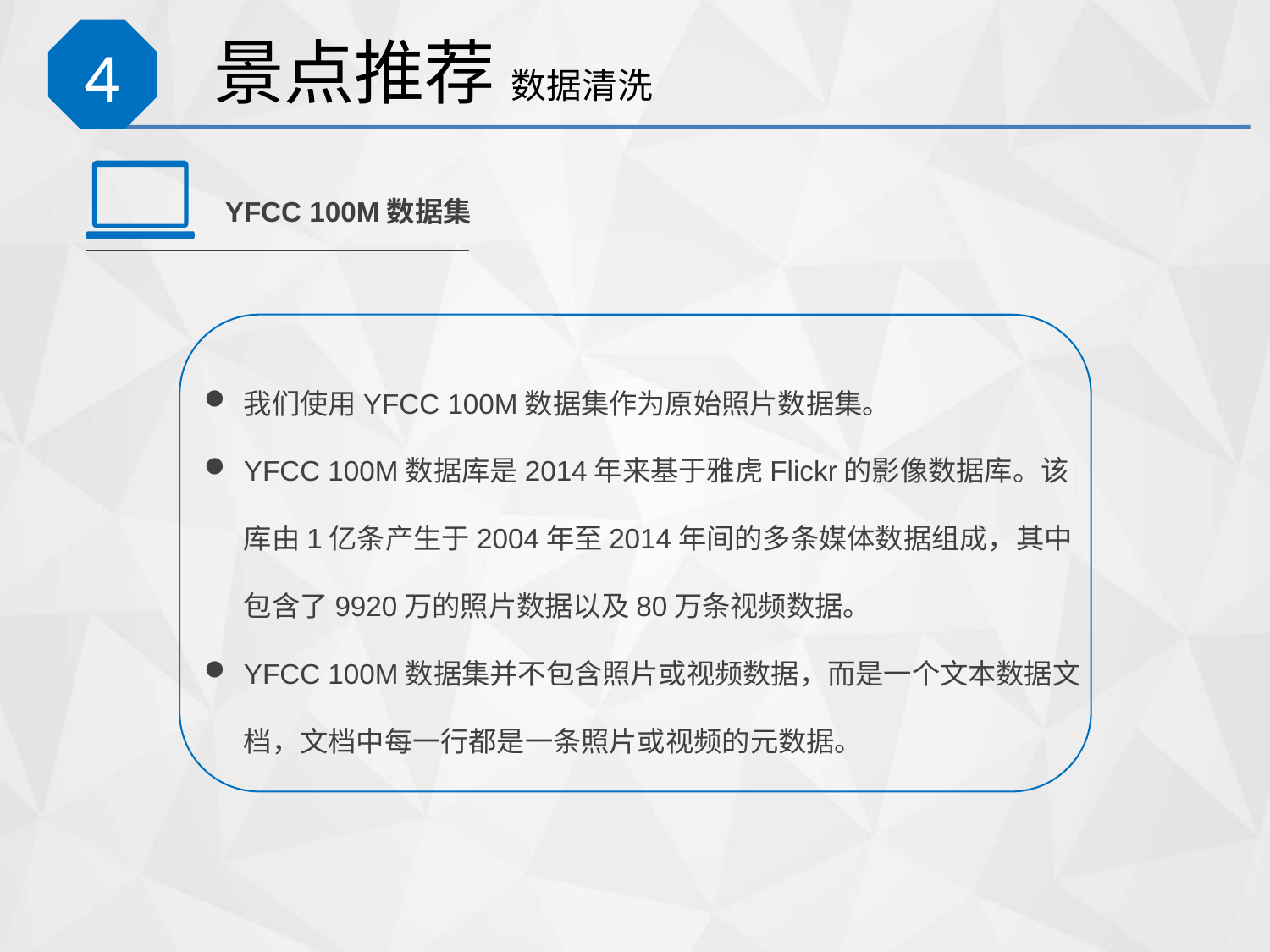

# 景点推荐 数据清洗
4

YFCC 100M数据集

我们使用YFCC 100M数据集作为原始照片数据集。
YFCC 100M数据库是2014年来基于雅虎Flickr的影像数据库。该库由1亿条产生于2004年至2014年间的多条媒体数据组成，其中包含了9920万的照片数据以及80万条视频数据。
YFCC 100M数据集并不包含照片或视频数据，而是一个文本数据文档，文档中每一行都是一条照片或视频的元数据。